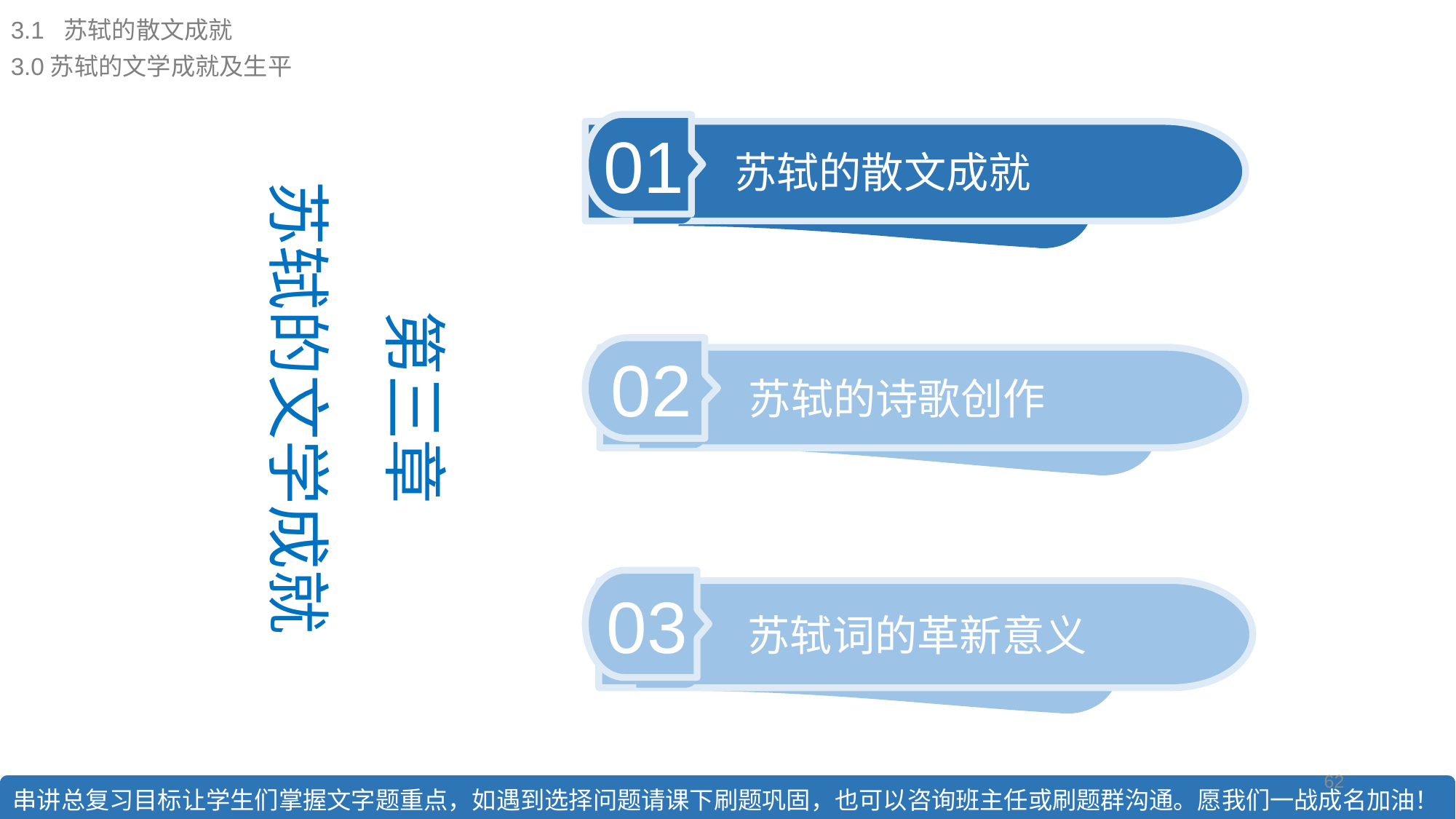

3.1  苏轼的散文成就
3.0苏轼的文学成就及生平
第三章
苏轼的文学成就
01
苏轼的散文成就

02
苏轼的诗歌创作

03
苏轼词的革新意义

62